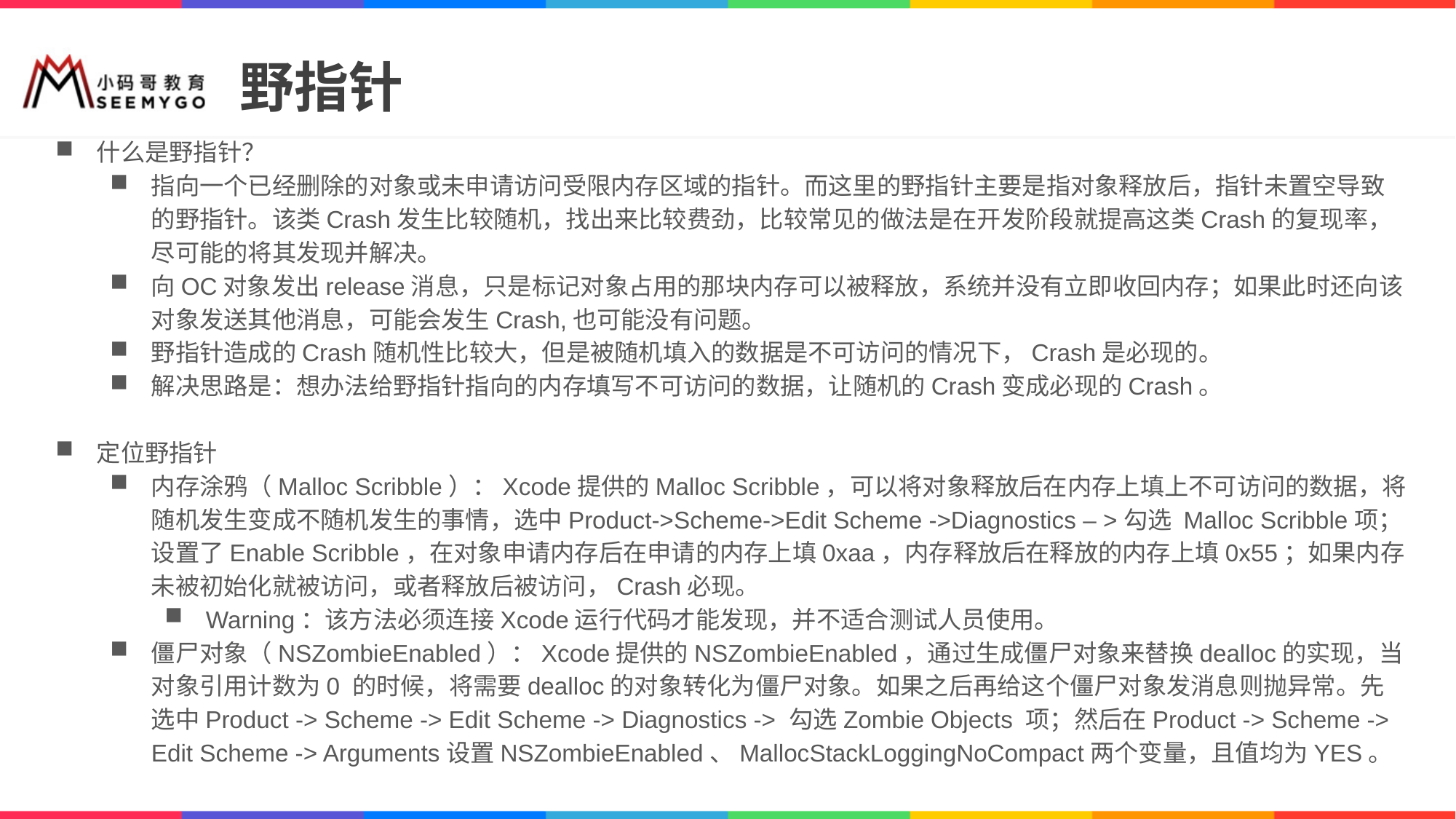

# 野指针
什么是野指针？
指向一个已经删除的对象或未申请访问受限内存区域的指针。而这里的野指针主要是指对象释放后，指针未置空导致的野指针。该类Crash发生比较随机，找出来比较费劲，比较常见的做法是在开发阶段就提高这类Crash的复现率，尽可能的将其发现并解决。
向OC对象发出release消息，只是标记对象占用的那块内存可以被释放，系统并没有立即收回内存；如果此时还向该对象发送其他消息，可能会发生Crash,也可能没有问题。
野指针造成的Crash随机性比较大，但是被随机填入的数据是不可访问的情况下，Crash是必现的。
解决思路是：想办法给野指针指向的内存填写不可访问的数据，让随机的Crash变成必现的Crash。

定位野指针
内存涂鸦（Malloc Scribble）：Xcode提供的Malloc Scribble，可以将对象释放后在内存上填上不可访问的数据，将随机发生变成不随机发生的事情，选中Product->Scheme->Edit Scheme ->Diagnostics – >勾选 Malloc Scribble项；设置了Enable Scribble，在对象申请内存后在申请的内存上填0xaa，内存释放后在释放的内存上填0x55；如果内存未被初始化就被访问，或者释放后被访问，Crash必现。
Warning：该方法必须连接Xcode运行代码才能发现，并不适合测试人员使用。
僵尸对象（NSZombieEnabled）：Xcode提供的NSZombieEnabled，通过生成僵尸对象来替换dealloc的实现，当对象引用计数为0 的时候，将需要dealloc的对象转化为僵尸对象。如果之后再给这个僵尸对象发消息则抛异常。先选中Product -> Scheme -> Edit Scheme -> Diagnostics -> 勾选Zombie Objects 项；然后在Product -> Scheme -> Edit Scheme -> Arguments设置NSZombieEnabled、MallocStackLoggingNoCompact两个变量，且值均为YES。